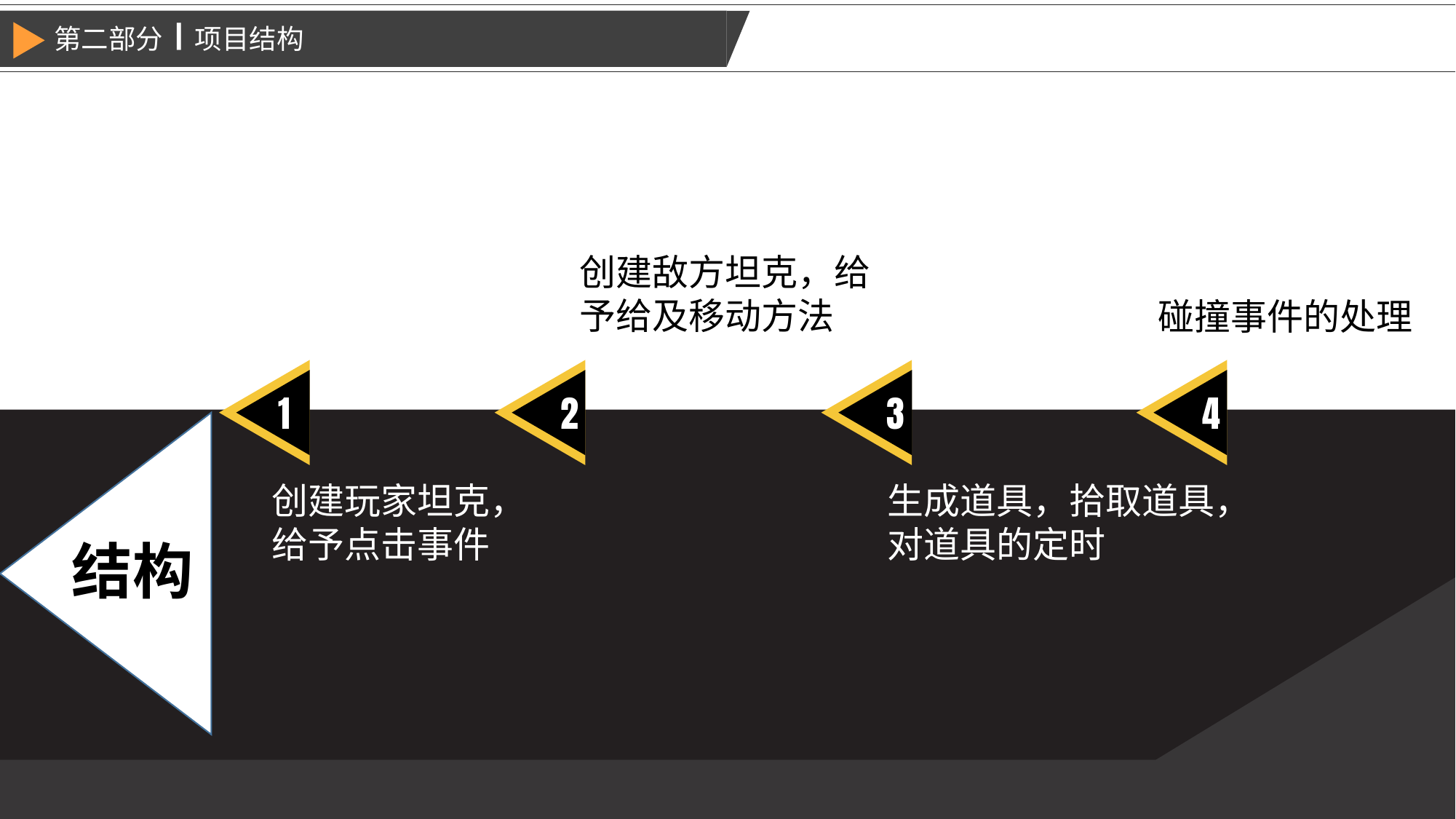

第二部分 | 项目结构

创建敌方坦克，给予给及移动方法
碰撞事件的处理

1
2
3
4

创建玩家坦克，
给予点击事件
生成道具，拾取道具，对道具的定时

结构